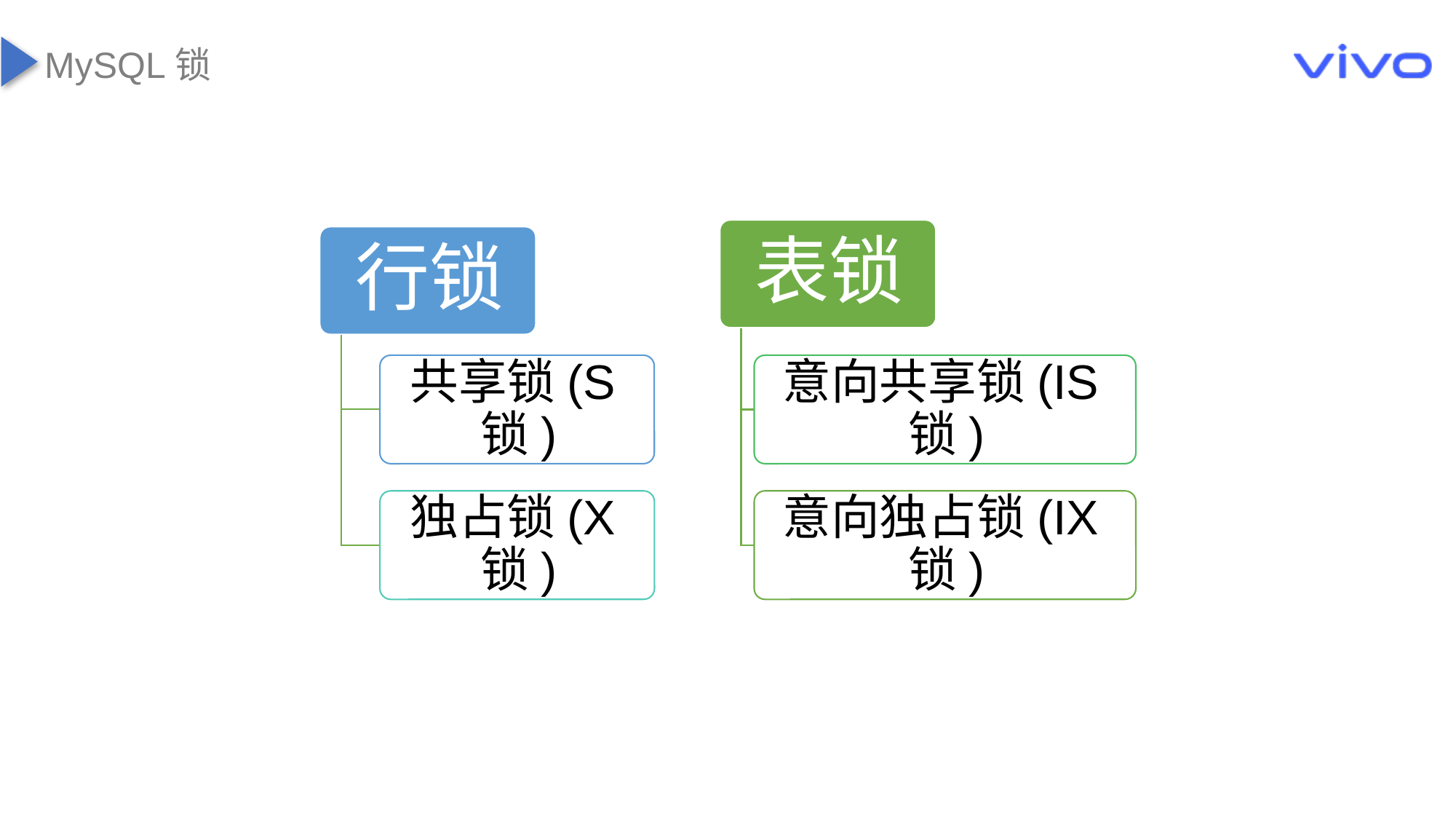

MySQL锁
行锁
共享锁(S锁)
独占锁(X锁)
表锁
意向共享锁(IS锁)
意向独占锁(IX锁)